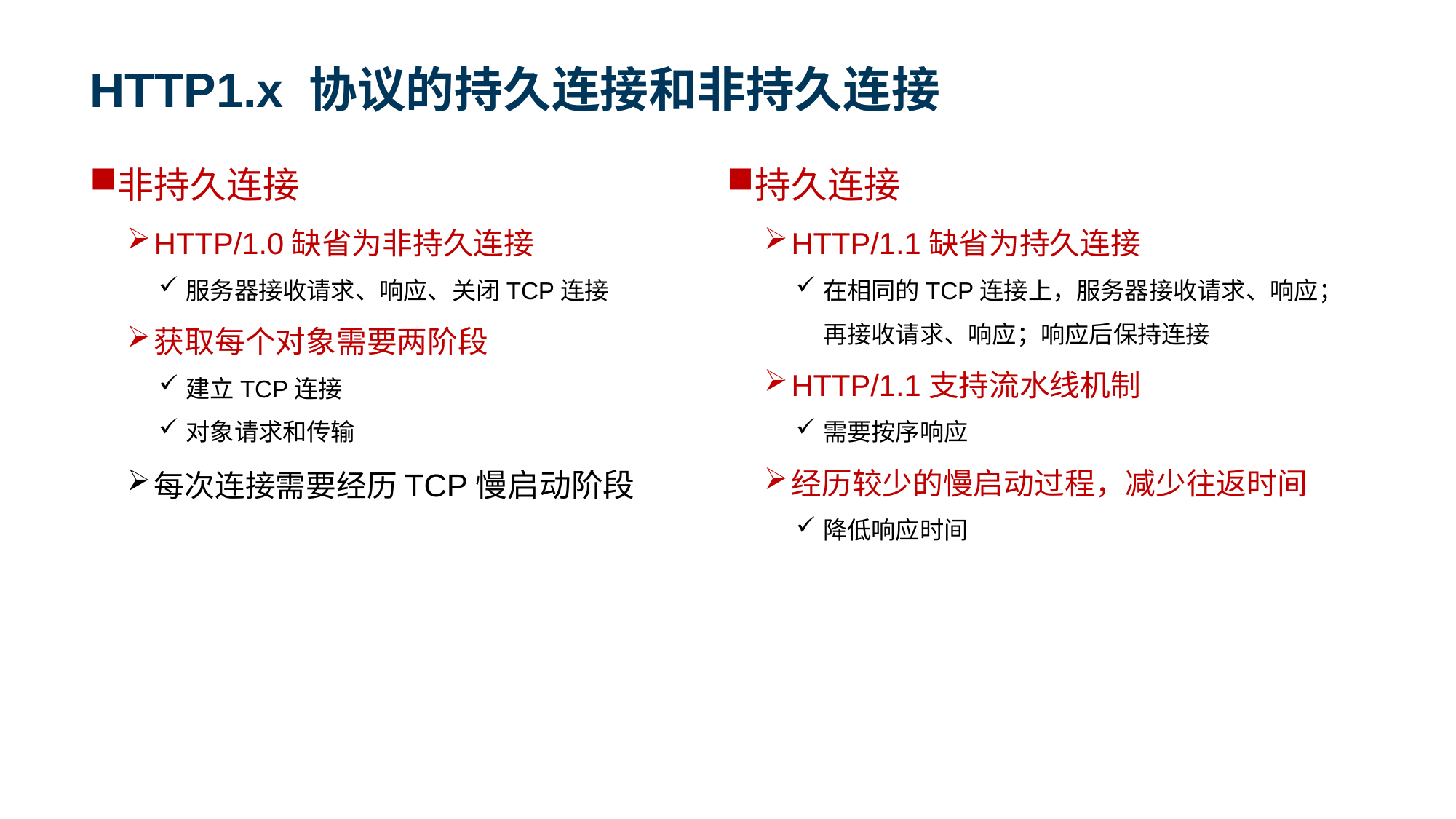

# HTTP1.x 协议的持久连接和非持久连接
非持久连接
HTTP/1.0缺省为非持久连接
服务器接收请求、响应、关闭TCP连接
获取每个对象需要两阶段
建立TCP连接
对象请求和传输
每次连接需要经历TCP慢启动阶段
持久连接
HTTP/1.1缺省为持久连接
在相同的TCP连接上，服务器接收请求、响应；再接收请求、响应；响应后保持连接
HTTP/1.1支持流水线机制
需要按序响应
经历较少的慢启动过程，减少往返时间
降低响应时间